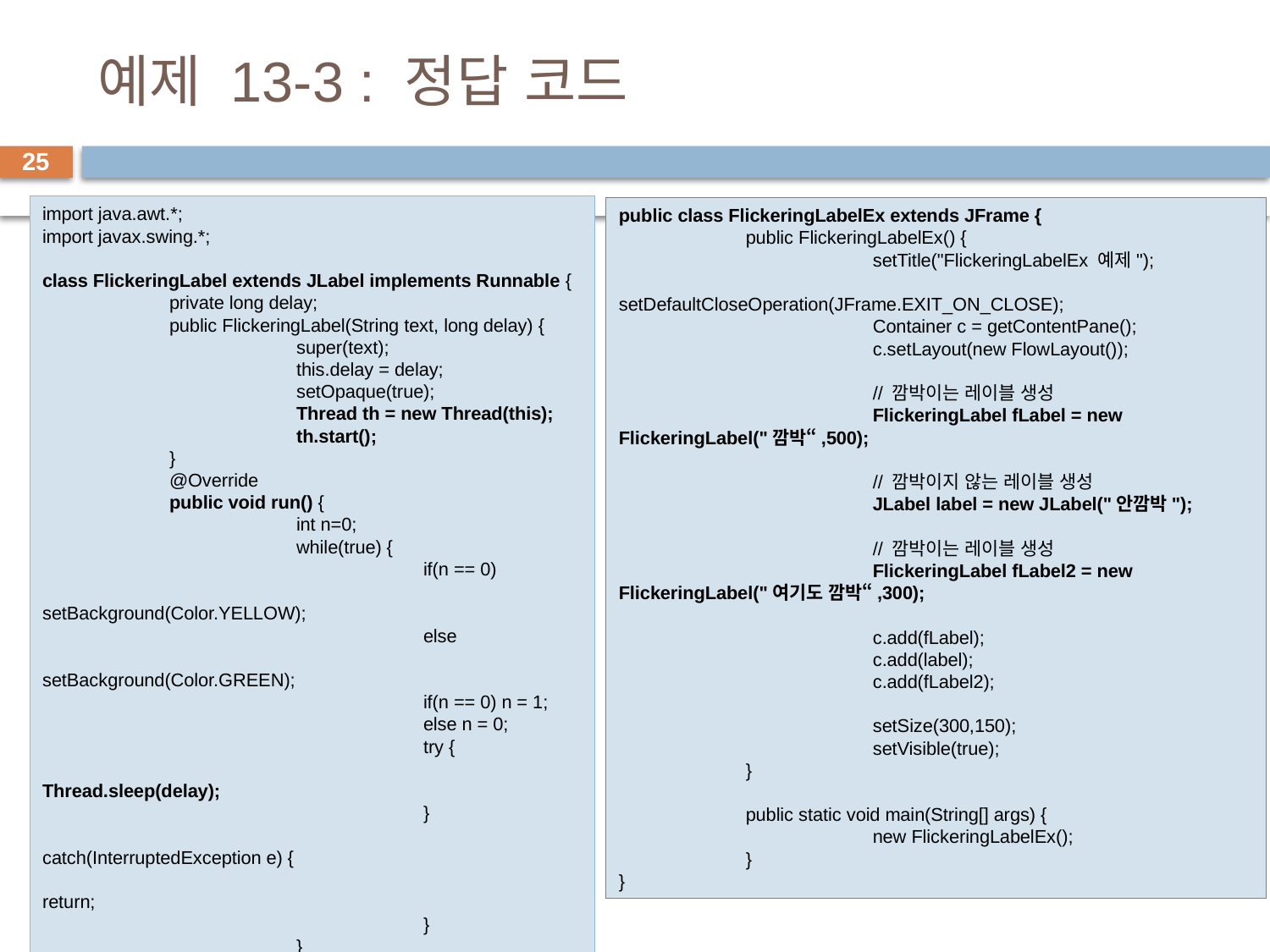

# 예제 13-3 : 정답 코드
25
import java.awt.*;
import javax.swing.*;

class FlickeringLabel extends JLabel implements Runnable {
	private long delay;
	public FlickeringLabel(String text, long delay) {
		super(text);
		this.delay = delay;
		setOpaque(true);
		Thread th = new Thread(this);
		th.start();
	}
	@Override
	public void run() {
		int n=0;
		while(true) {
			if(n == 0)
				setBackground(Color.YELLOW);
			else
				setBackground(Color.GREEN);
			if(n == 0) n = 1;
			else n = 0;
			try {
				Thread.sleep(delay);
			}
			catch(InterruptedException e) {
				return;
			}
		}
	}
}
public class FlickeringLabelEx extends JFrame {
	public FlickeringLabelEx() {
		setTitle("FlickeringLabelEx 예제");
		setDefaultCloseOperation(JFrame.EXIT_ON_CLOSE);
		Container c = getContentPane();
		c.setLayout(new FlowLayout());

		// 깜박이는 레이블 생성
		FlickeringLabel fLabel = new FlickeringLabel("깜박“,500);

		// 깜박이지 않는 레이블 생성
		JLabel label = new JLabel("안깜박");

		// 깜박이는 레이블 생성
		FlickeringLabel fLabel2 = new FlickeringLabel("여기도 깜박“,300);

		c.add(fLabel);
		c.add(label);
		c.add(fLabel2);

		setSize(300,150);
		setVisible(true);
	}

	public static void main(String[] args) {
		new FlickeringLabelEx();
	}
}